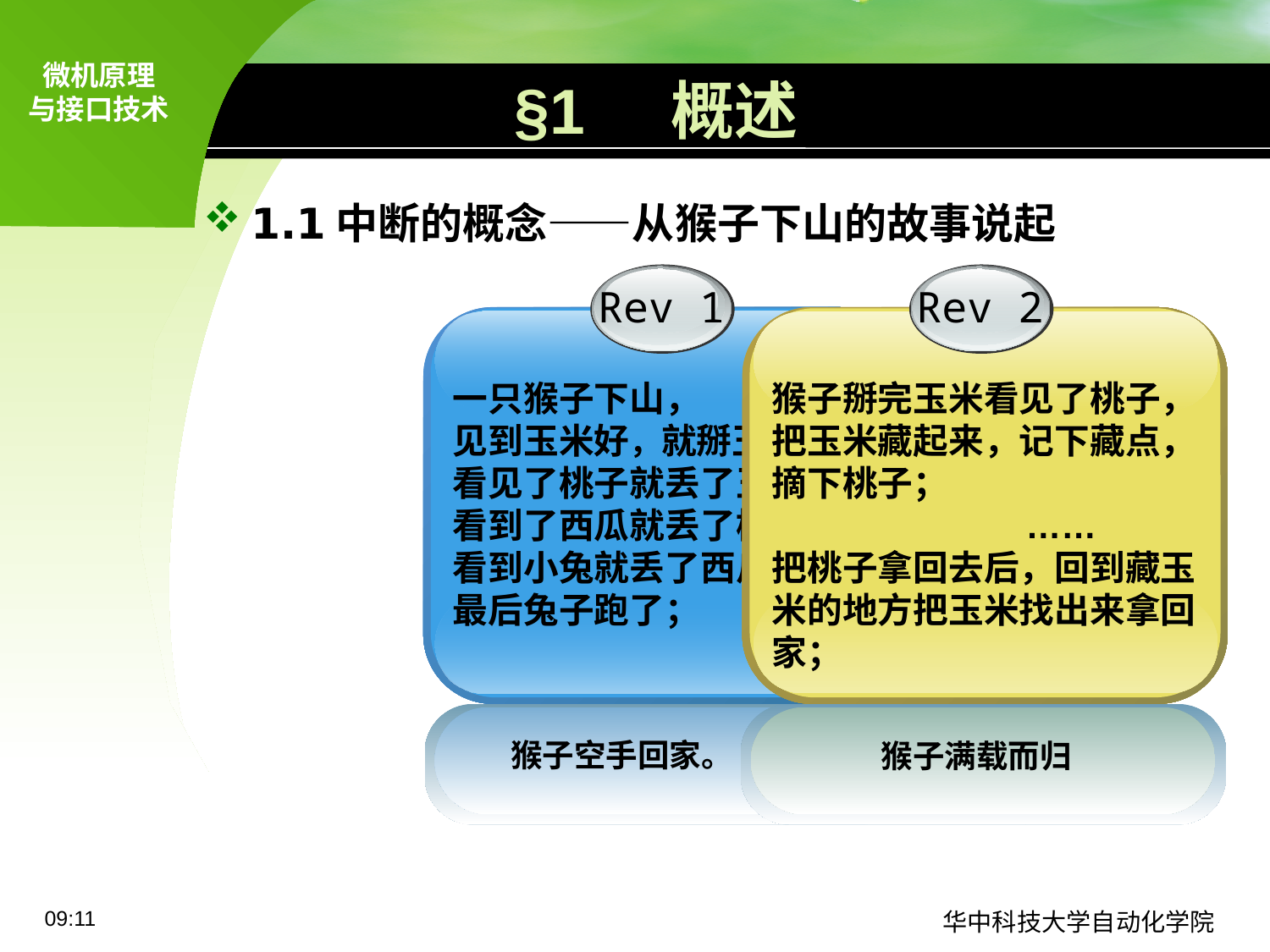

# §1    概述
1.1中断的概念——从猴子下山的故事说起

Rev 1

一只猴子下山，
见到玉米好，就掰玉米；
看见了桃子就丢了玉米；
看到了西瓜就丢了桃子；
看到小兔就丢了西瓜；
最后兔子跑了；

猴子空手回家。

Rev 2

猴子掰完玉米看见了桃子，把玉米藏起来，记下藏点，摘下桃子；
            ……
把桃子拿回去后，回到藏玉米的地方把玉米找出来拿回家；

猴子满载而归
09:11
华中科技大学自动化学院